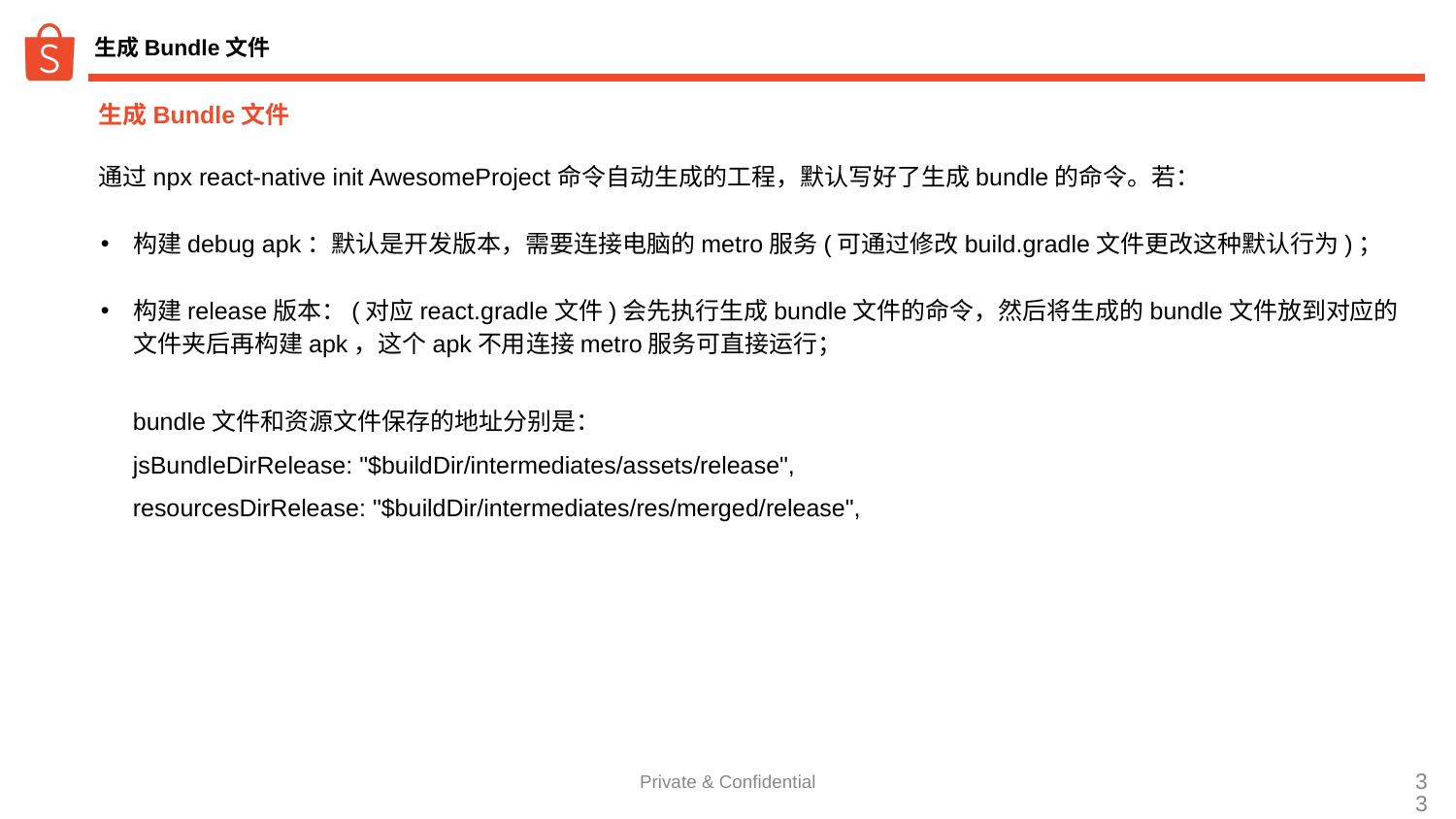

# 生成Bundle文件
生成Bundle文件

通过npx react-native init AwesomeProject命令自动生成的工程，默认写好了生成bundle的命令。若：

构建debug apk：默认是开发版本，需要连接电脑的metro服务(可通过修改build.gradle文件更改这种默认行为)；

构建release版本：(对应react.gradle文件)会先执行生成bundle文件的命令，然后将生成的bundle文件放到对应的文件夹后再构建apk，这个apk不用连接metro服务可直接运行；

     bundle文件和资源文件保存的地址分别是：
     jsBundleDirRelease: "$buildDir/intermediates/assets/release",
     resourcesDirRelease: "$buildDir/intermediates/res/merged/release",

Private & Confidential
33